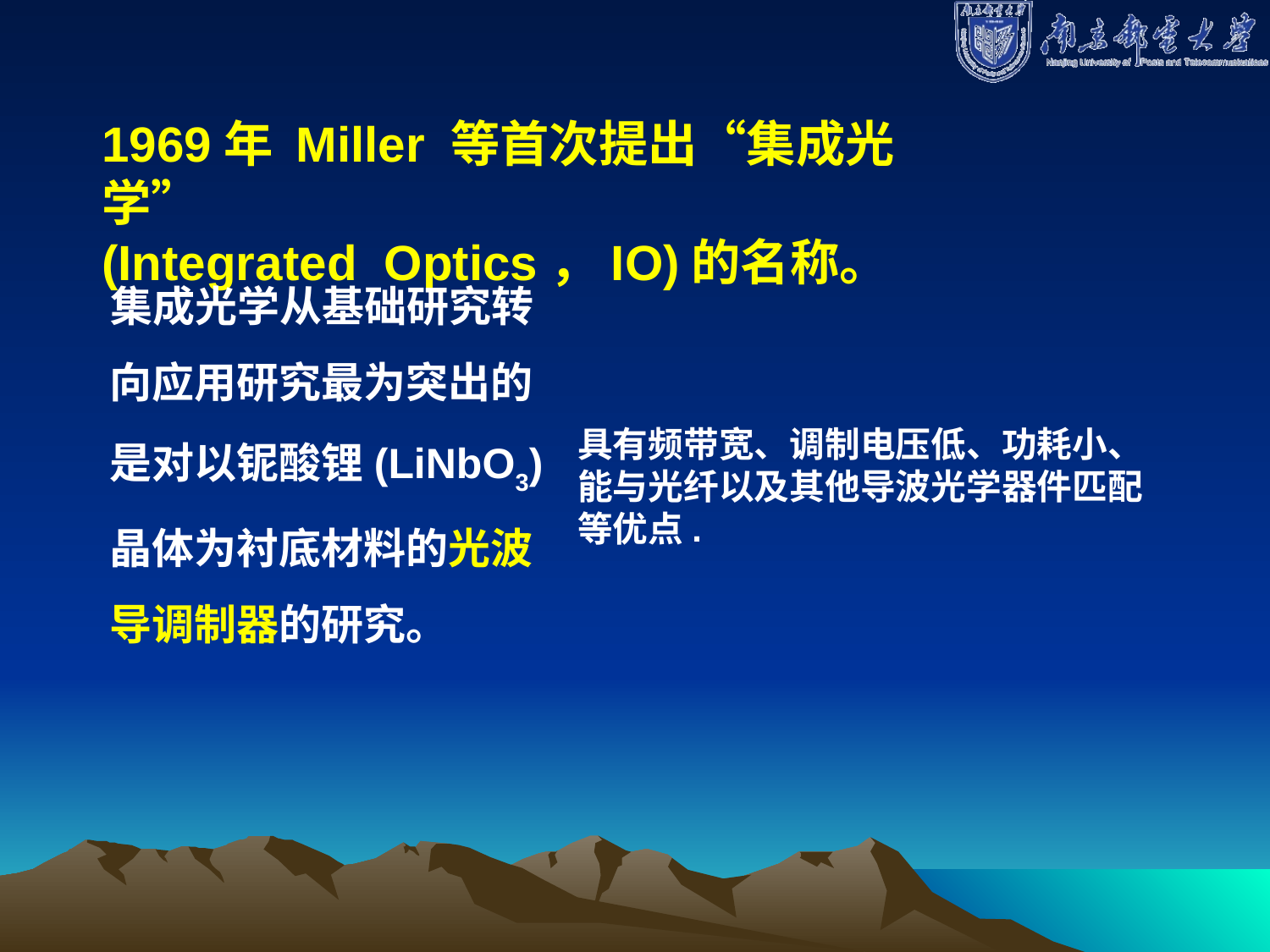

1969年 Miller 等首次提出“集成光学”
(Integrated  Optics，IO)的名称。
    集成光学从基础研究转向应用研究最为突出的是对以铌酸锂(LiNbO3)晶体为衬底材料的光波导调制器的研究。
具有频带宽、调制电压低、功耗小、能与光纤以及其他导波光学器件匹配等优点.